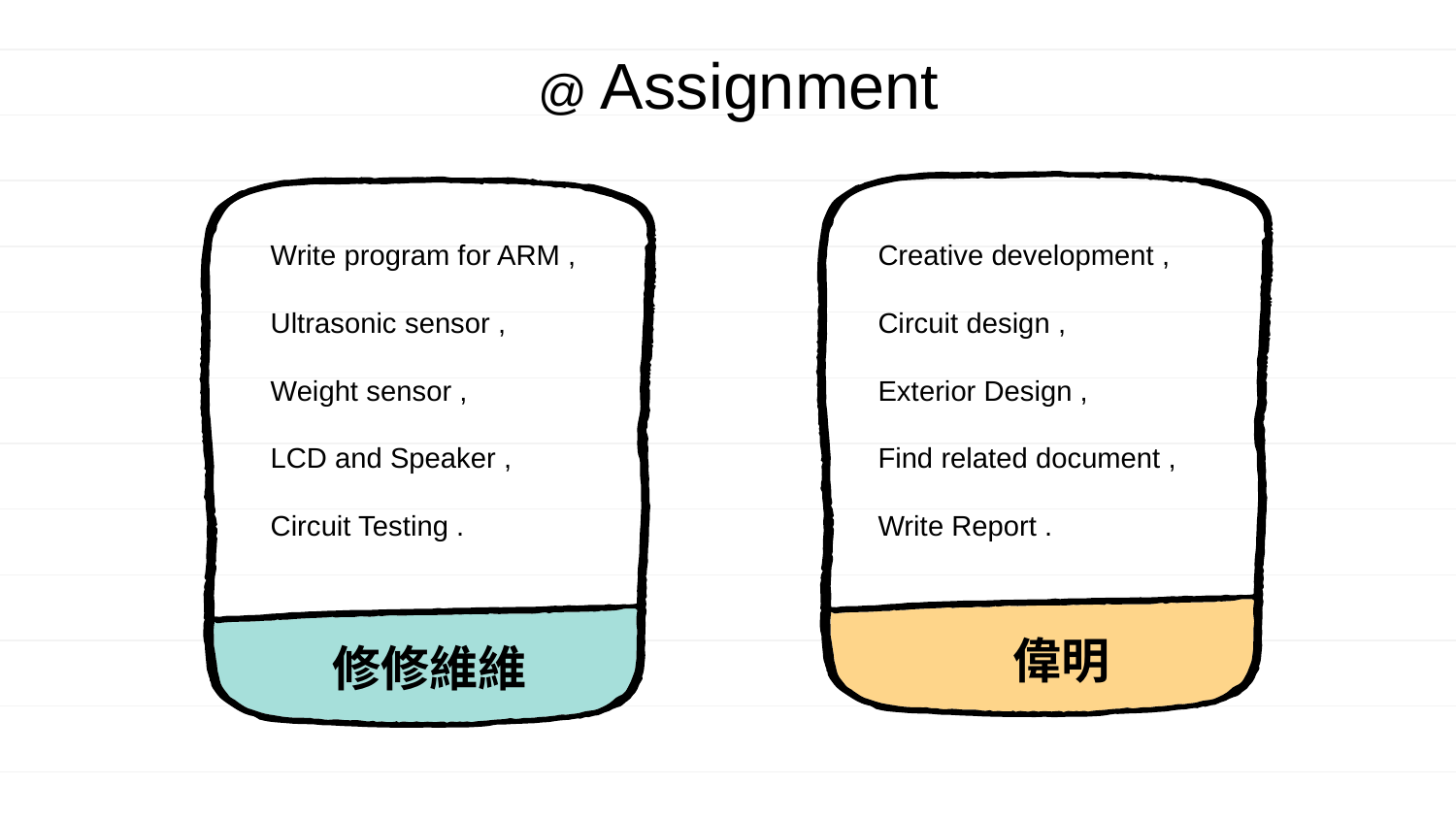

@ Assignment

Write program for ARM ,

Ultrasonic sensor ,

Weight sensor ,

LCD and Speaker ,

Circuit Testing .

Creative development ,

Circuit design ,

Exterior Design ,

Find related document ,

Write Report .

偉明

修修維維